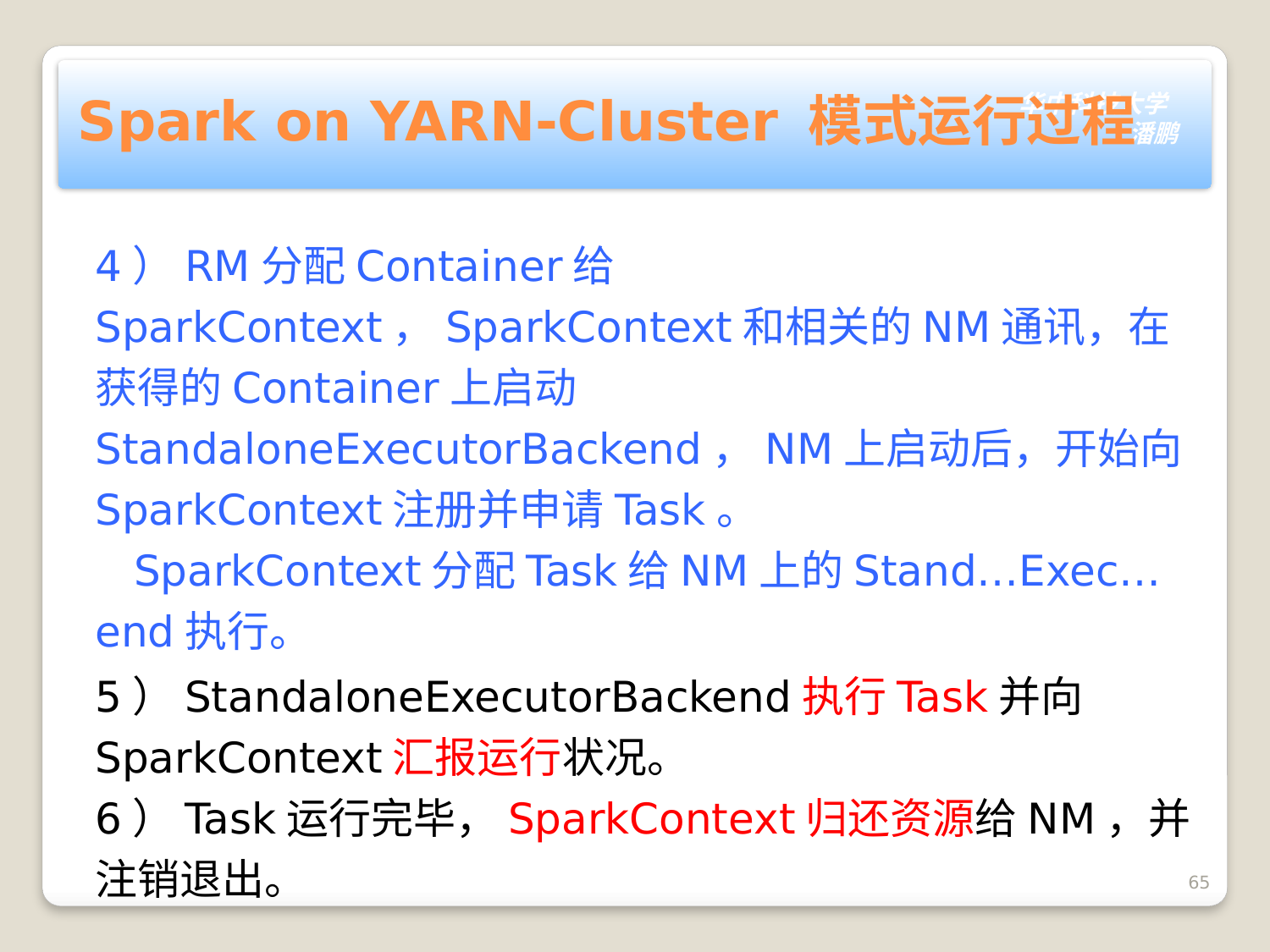

# Spark on YARN-Cluster 模式运行过程
4）RM分配Container给SparkContext，SparkContext和相关的NM通讯，在获得的Container上启动StandaloneExecutorBackend，NM上启动后，开始向SparkContext注册并申请Task。
   SparkContext分配Task给NM上的Stand…Exec…end执行。
5）StandaloneExecutorBackend执行Task并向SparkContext汇报运行状况。
6）Task运行完毕，SparkContext归还资源给NM，并注销退出。
65